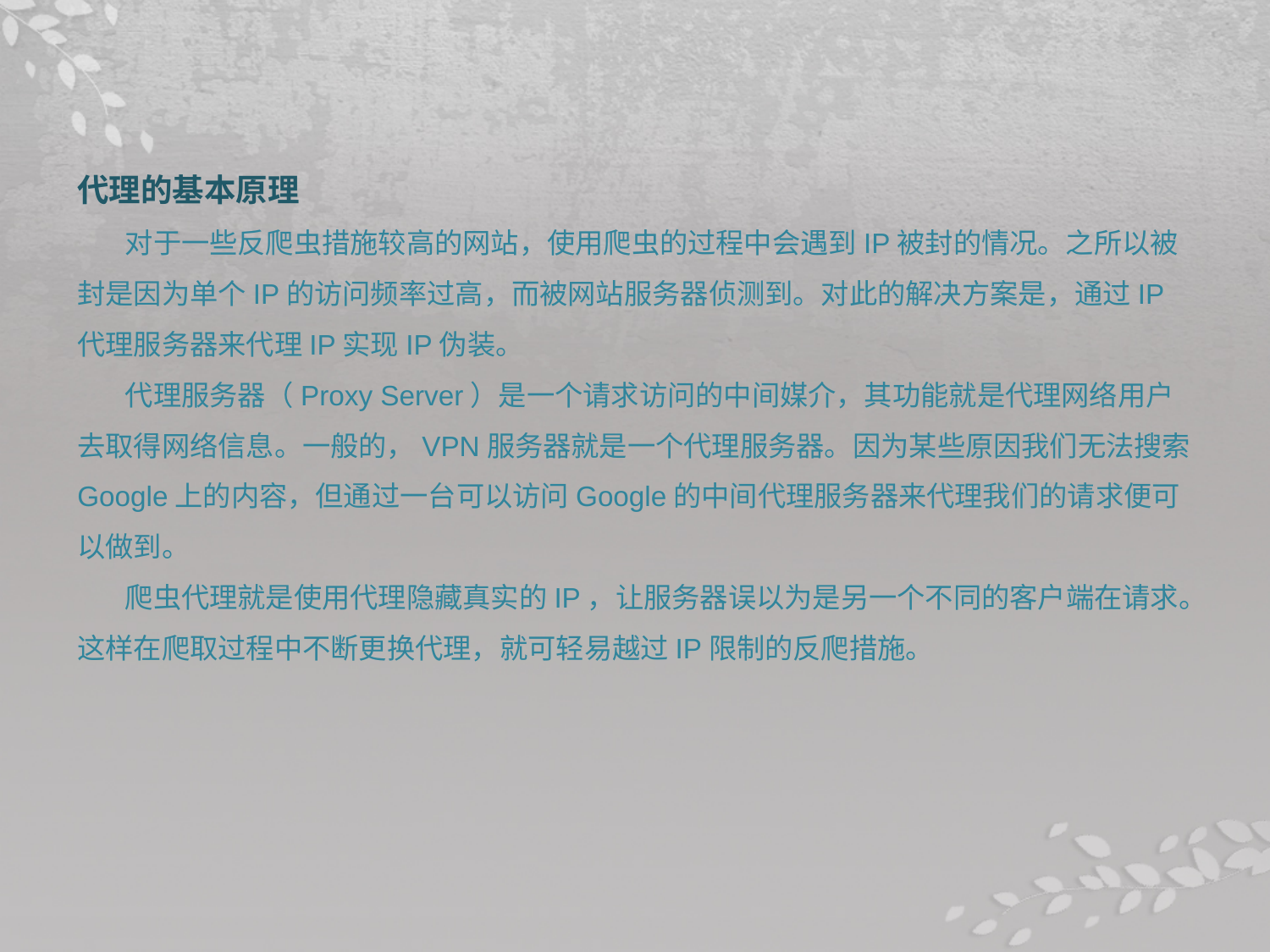

代理的基本原理
对于一些反爬虫措施较高的网站，使用爬虫的过程中会遇到IP被封的情况。之所以被封是因为单个IP的访问频率过高，而被网站服务器侦测到。对此的解决方案是，通过IP代理服务器来代理IP实现IP伪装。
代理服务器（Proxy Server）是一个请求访问的中间媒介，其功能就是代理网络用户去取得网络信息。一般的，VPN服务器就是一个代理服务器。因为某些原因我们无法搜索Google上的内容，但通过一台可以访问Google的中间代理服务器来代理我们的请求便可以做到。
爬虫代理就是使用代理隐藏真实的IP，让服务器误以为是另一个不同的客户端在请求。这样在爬取过程中不断更换代理，就可轻易越过IP限制的反爬措施。